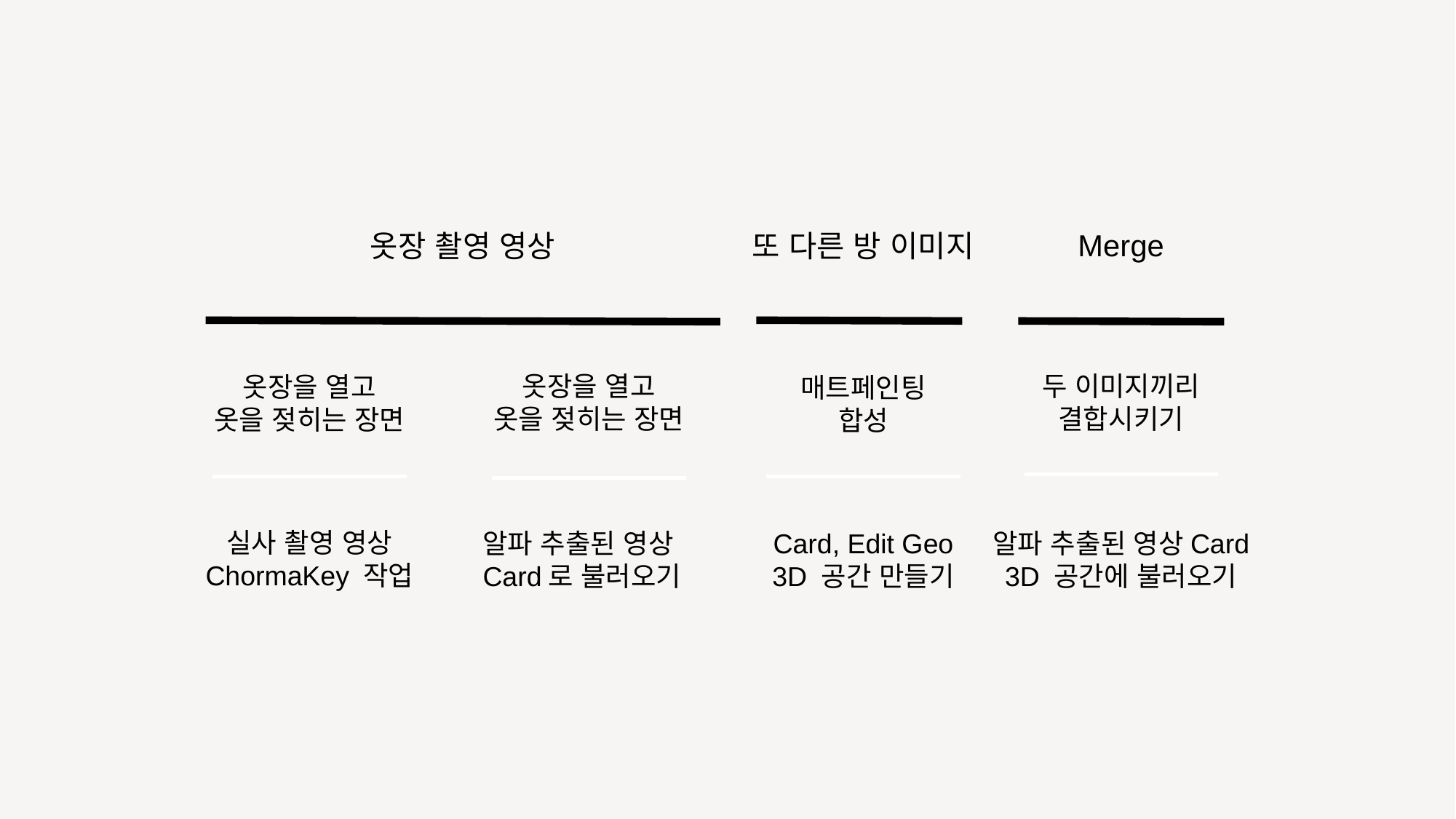

Merge
옷장 촬영 영상
또 다른 방 이미지
옷장을 열고
옷을 젖히는 장면
알파 추출된 영상 Card로 불러오기
두 이미지끼리
결합시키기
옷장을 열고
옷을 젖히는 장면
실사 촬영 영상
ChormaKey 작업
매트페인팅
합성
Card, Edit Geo
3D 공간 만들기
알파 추출된 영상Card
3D 공간에 불러오기